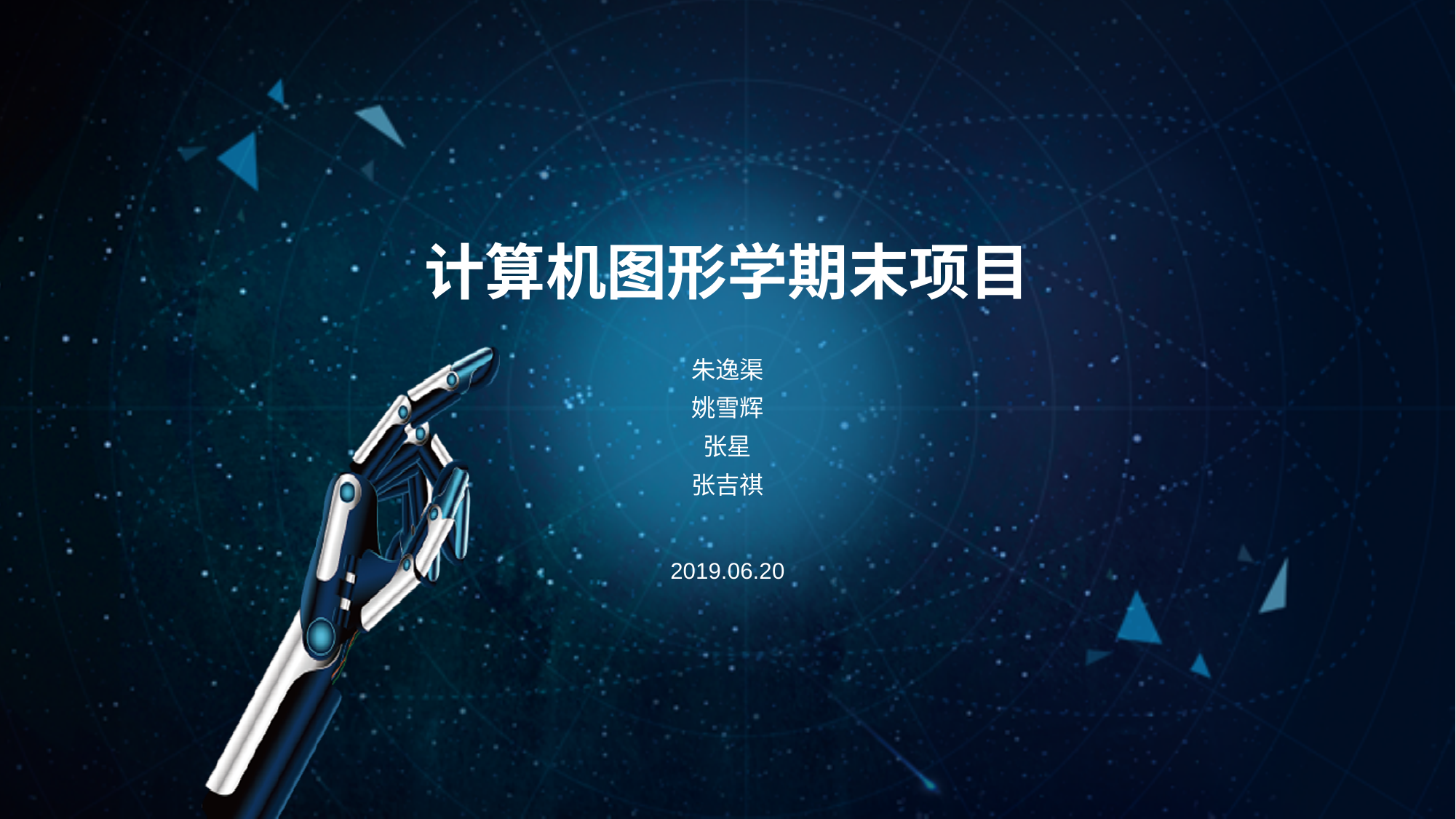

# 计算机图形学期末项目
朱逸渠
姚雪辉
张星
张吉祺

2019.06.20